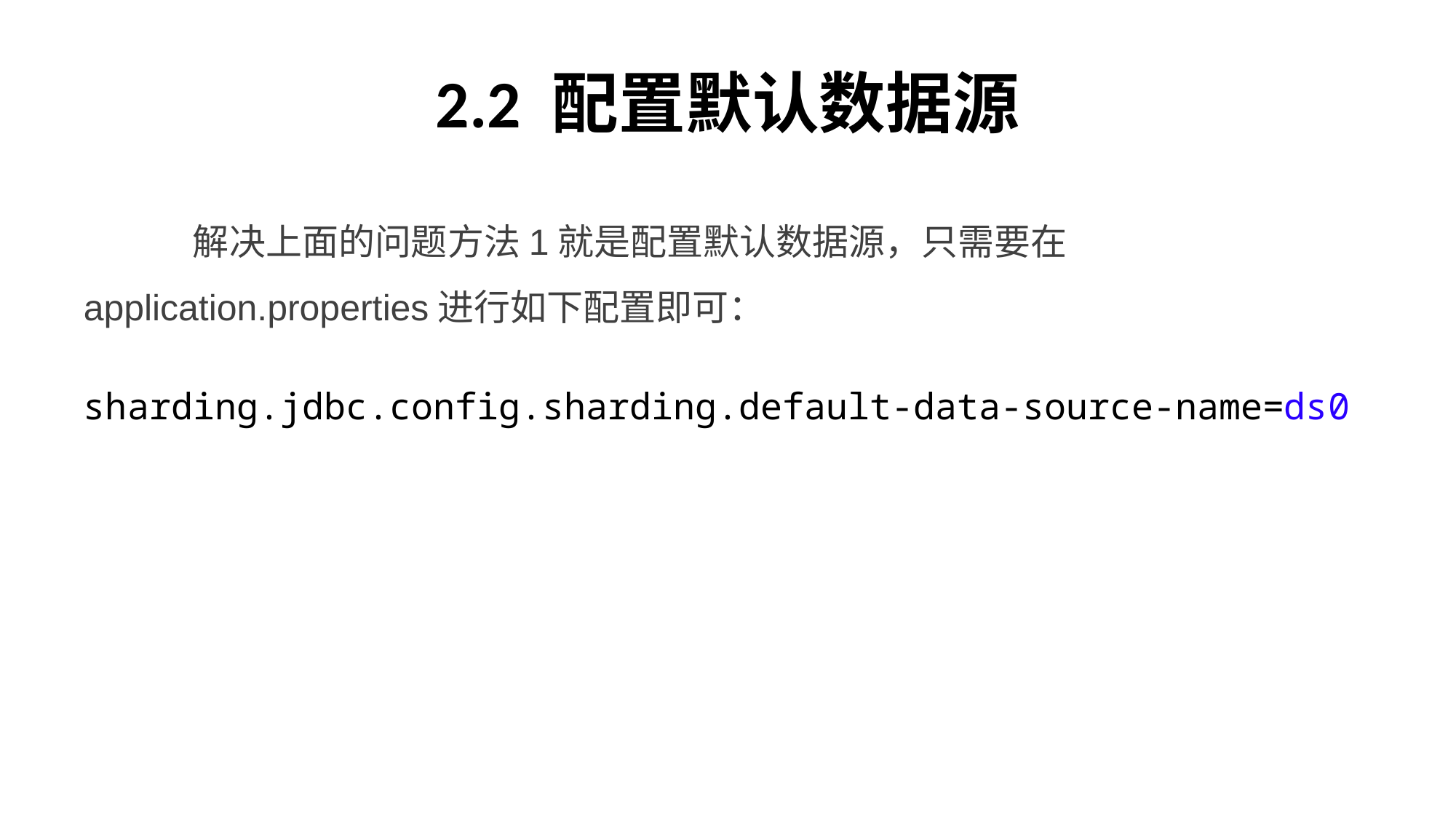

# 2.2 配置默认数据源
	解决上面的问题方法1就是配置默认数据源，只需要在application.properties进行如下配置即可：
sharding.jdbc.config.sharding.default-data-source-name=ds0